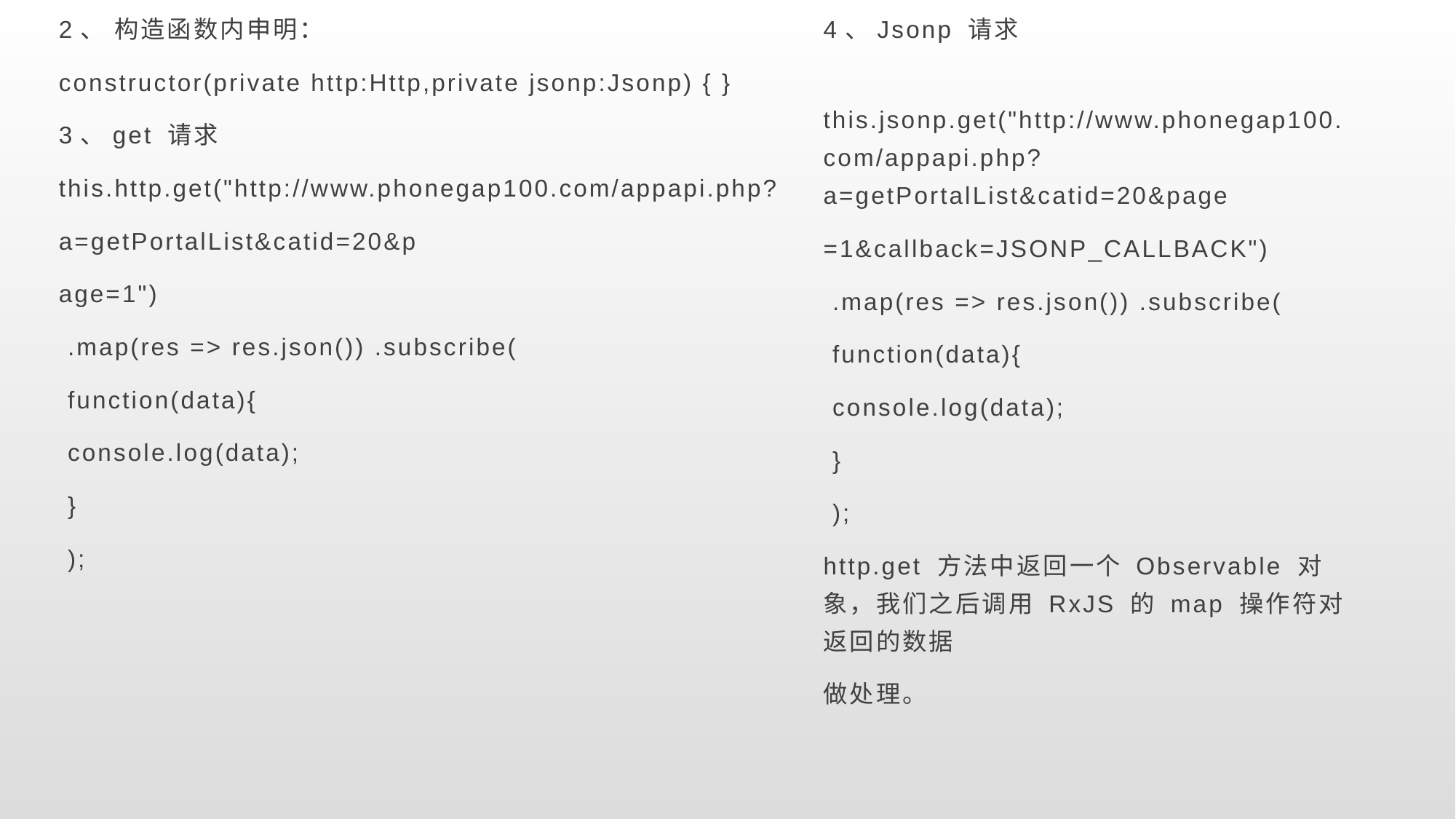

2、 构造函数内申明：
constructor(private http:Http,private jsonp:Jsonp) { }
3、get 请求
this.http.get("http://www.phonegap100.com/appapi.php?
a=getPortalList&catid=20&p
age=1")
 .map(res => res.json()) .subscribe(
 function(data){
 console.log(data);
 }
 );

4、Jsonp 请求
 this.jsonp.get("http://www.phonegap100.com/appapi.php?a=getPortalList&catid=20&page
=1&callback=JSONP_CALLBACK")
 .map(res => res.json()) .subscribe(
 function(data){
 console.log(data);
 }
 );
http.get 方法中返回一个 Observable 对象，我们之后调用 RxJS 的 map 操作符对返回的数据
做处理。